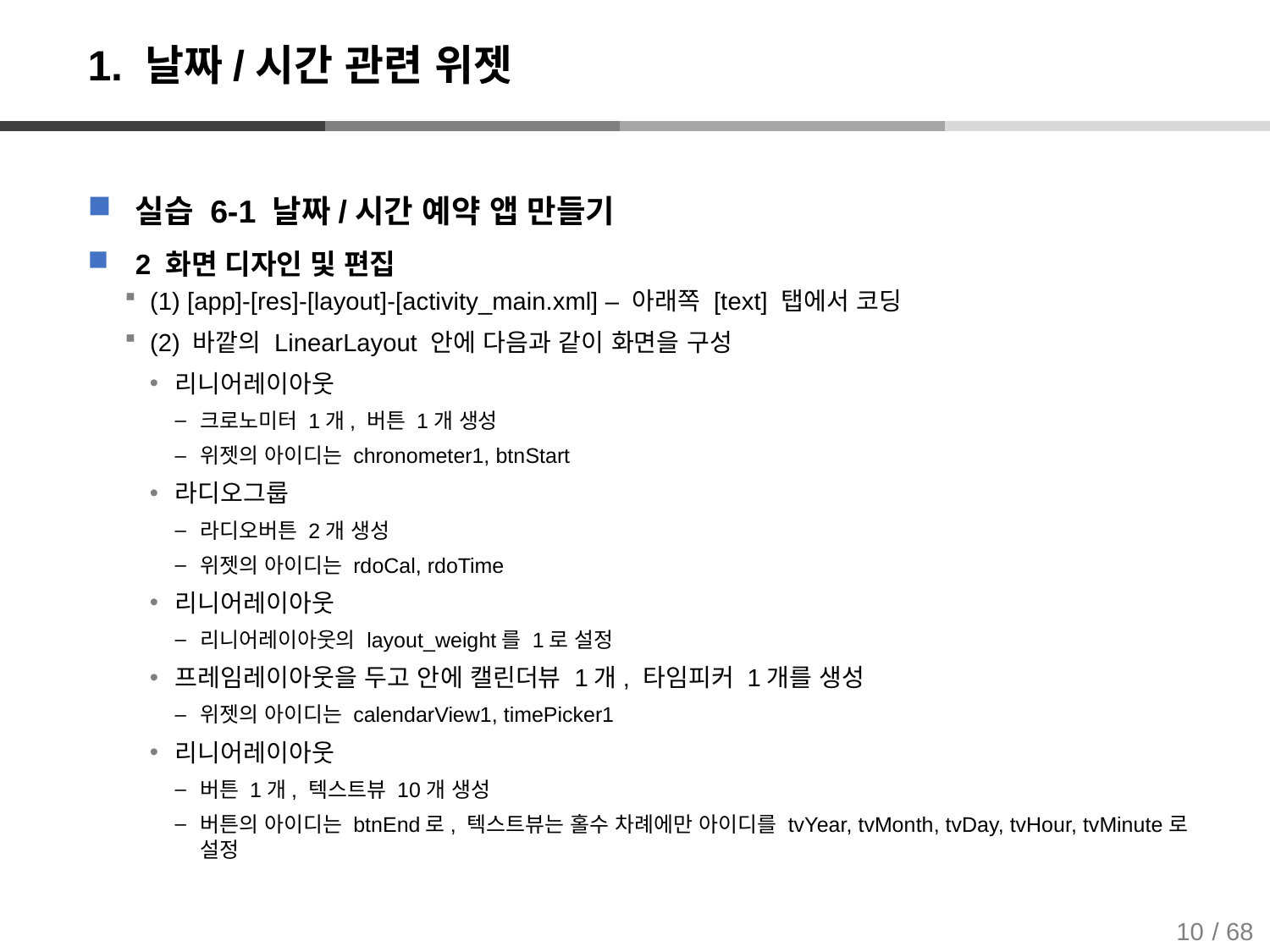

# 1. 날짜/시간 관련 위젯
실습 6-1 날짜/시간 예약 앱 만들기
2 화면 디자인 및 편집
(1) [app]-[res]-[layout]-[activity_main.xml] – 아래쪽 [text] 탭에서 코딩
(2) 바깥의 LinearLayout 안에 다음과 같이 화면을 구성
리니어레이아웃
크로노미터 1개, 버튼 1개 생성
위젯의 아이디는 chronometer1, btnStart
라디오그룹
라디오버튼 2개 생성
위젯의 아이디는 rdoCal, rdoTime
리니어레이아웃
리니어레이아웃의 layout_weight를 1로 설정
프레임레이아웃을 두고 안에 캘린더뷰 1개, 타임피커 1개를 생성
위젯의 아이디는 calendarView1, timePicker1
리니어레이아웃
버튼 1개, 텍스트뷰 10개 생성
버튼의 아이디는 btnEnd로, 텍스트뷰는 홀수 차례에만 아이디를 tvYear, tvMonth, tvDay, tvHour, tvMinute로 설정